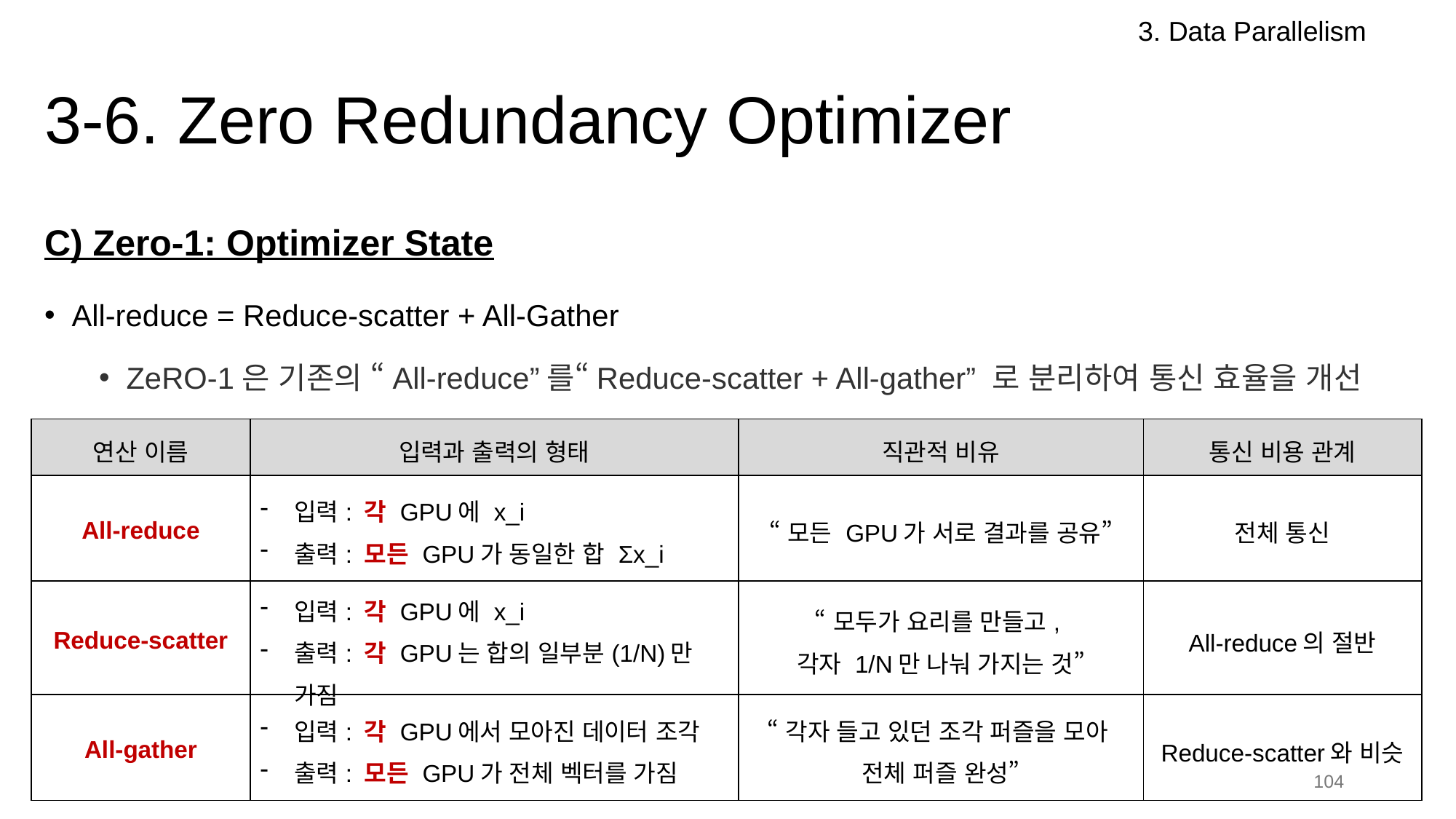

3. Data Parallelism
# 3-6. Zero Redundancy Optimizer
C) Zero-1: Optimizer State
All-reduce = Reduce-scatter + All-Gather
ZeRO-1은 기존의 “All-reduce”를“Reduce-scatter + All-gather” 로 분리하여 통신 효율을 개선

| 연산 이름 | 입력과 출력의 형태 | 직관적 비유 | 통신 비용 관계 |
| --- | --- | --- | --- |
| All-reduce | 입력: 각 GPU에 x\_i 출력: 모든 GPU가 동일한 합 Σx\_i | “모든 GPU가 서로 결과를 공유” | 전체 통신 |
| Reduce-scatter | 입력: 각 GPU에 x\_i 출력: 각 GPU는 합의 일부분(1/N)만 가짐 | “모두가 요리를 만들고, 각자 1/N만 나눠 가지는 것” | All-reduce의 절반 |
| All-gather | 입력: 각 GPU에서 모아진 데이터 조각 출력: 모든 GPU가 전체 벡터를 가짐 | “각자 들고 있던 조각 퍼즐을 모아 전체 퍼즐 완성” | Reduce-scatter와 비슷 |
104